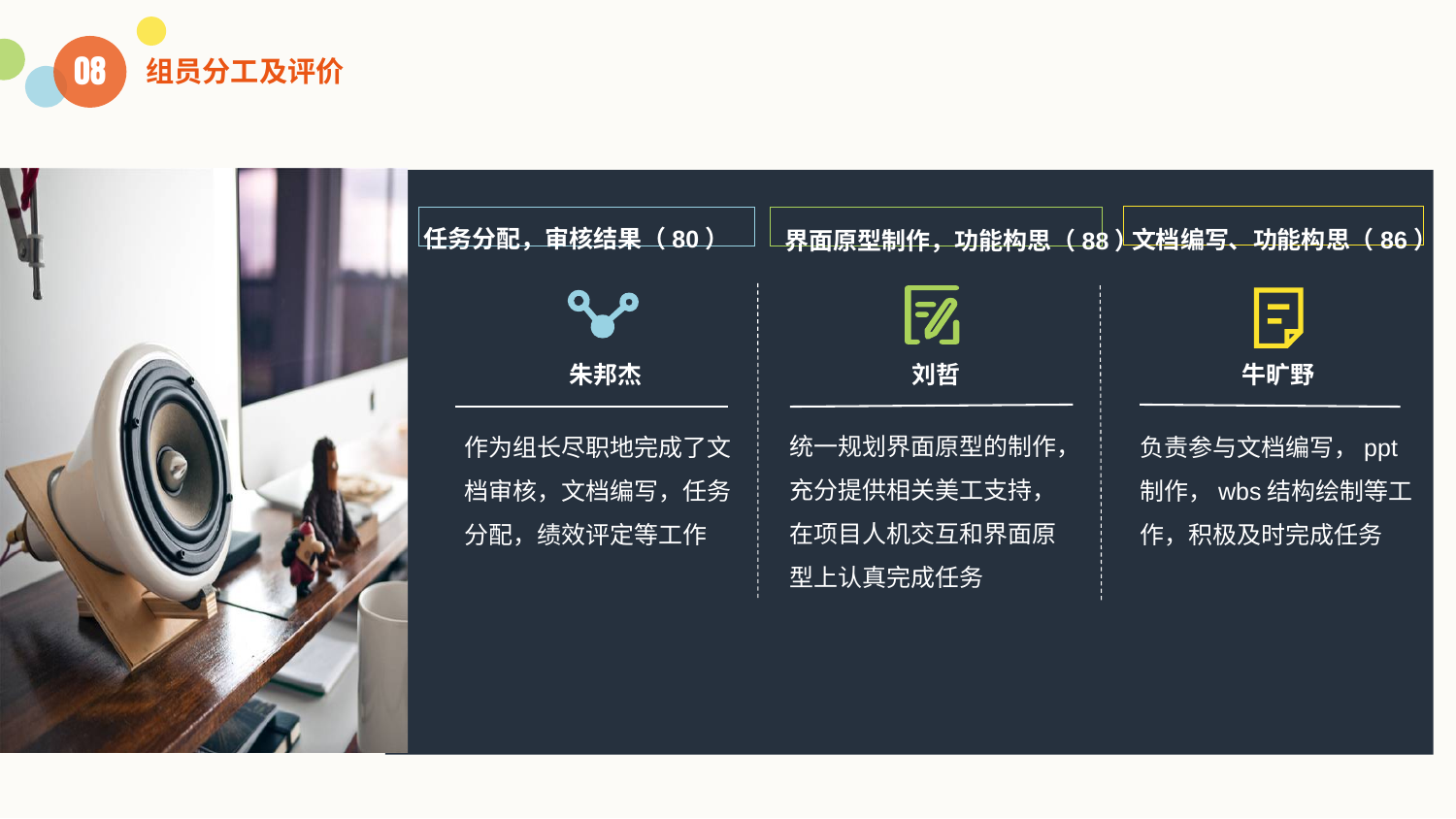

08
组员分工及评价

任务分配，审核结果（80）
文档编写、功能构思（86）
界面原型制作，功能构思（88）

朱邦杰
刘哲
牛旷野

统一规划界面原型的制作，充分提供相关美工支持，在项目人机交互和界面原型上认真完成任务
负责参与文档编写，ppt制作，wbs结构绘制等工作，积极及时完成任务
作为组长尽职地完成了文档审核，文档编写，任务分配，绩效评定等工作